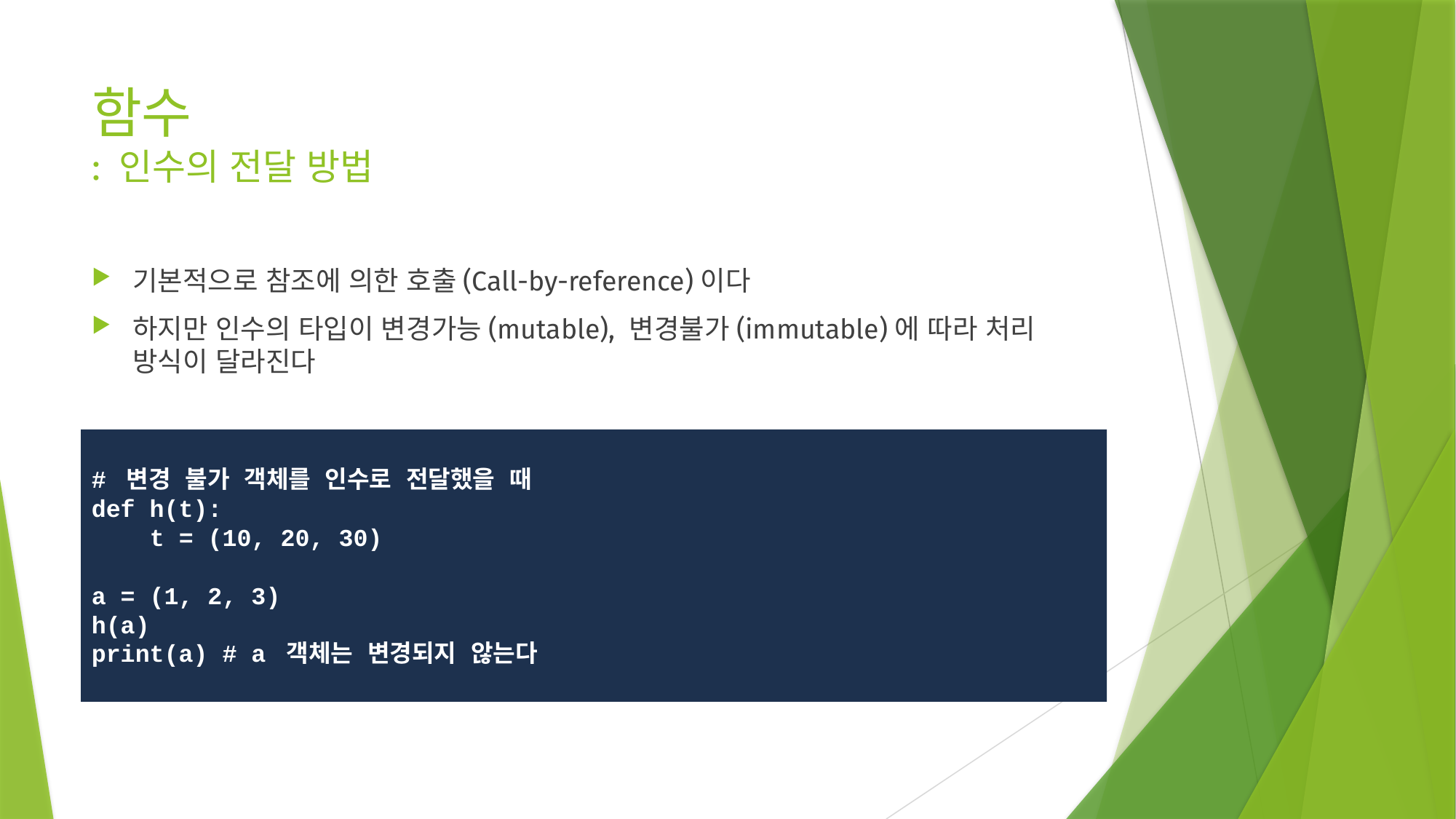

# 함수 : 인수의 전달 방법
기본적으로 참조에 의한 호출(Call-by-reference)이다
하지만 인수의 타입이 변경가능(mutable), 변경불가(immutable)에 따라 처리 방식이 달라진다

# 변경 불가 객체를 인수로 전달했을 때
def h(t):
    t = (10, 20, 30)
a = (1, 2, 3)
h(a)
print(a) # a 객체는 변경되지 않는다